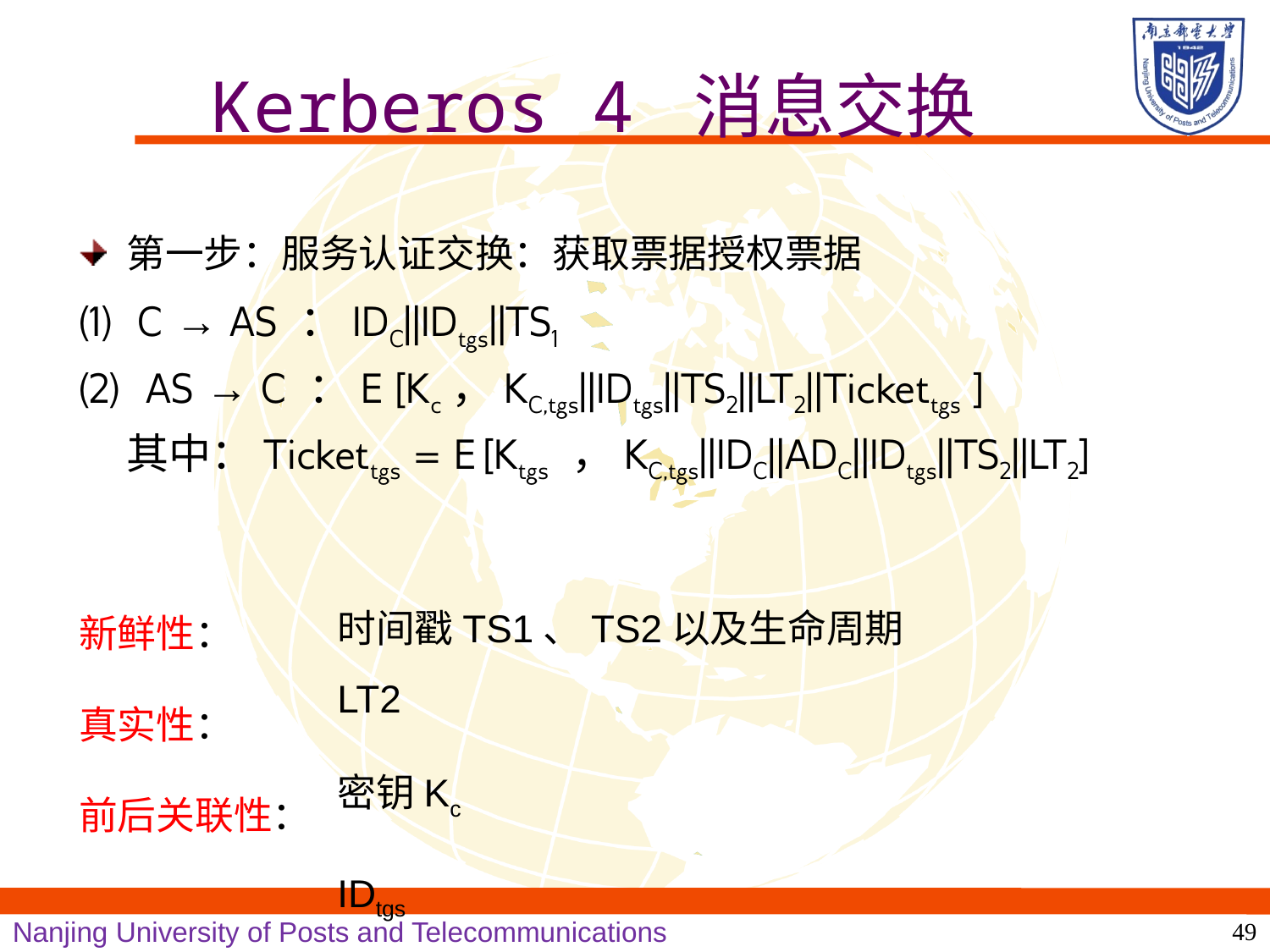

# Kerberos 4 消息交换
第一步：服务认证交换：获取票据授权票据
(1)  C → AS ：IDC‖IDtgs‖TS1
(2)  AS → C ：E [Kc，KC,tgs‖IDtgs‖TS2‖LT2‖Tickettgs ]
	其中：Tickettgs = E [Ktgs ，KC,tgs‖IDC‖ADC‖IDtgs‖TS2‖LT2]

新鲜性：
真实性：
前后关联性：
时间戳TS1、TS2以及生命周期LT2
密钥Kc
IDtgs
49